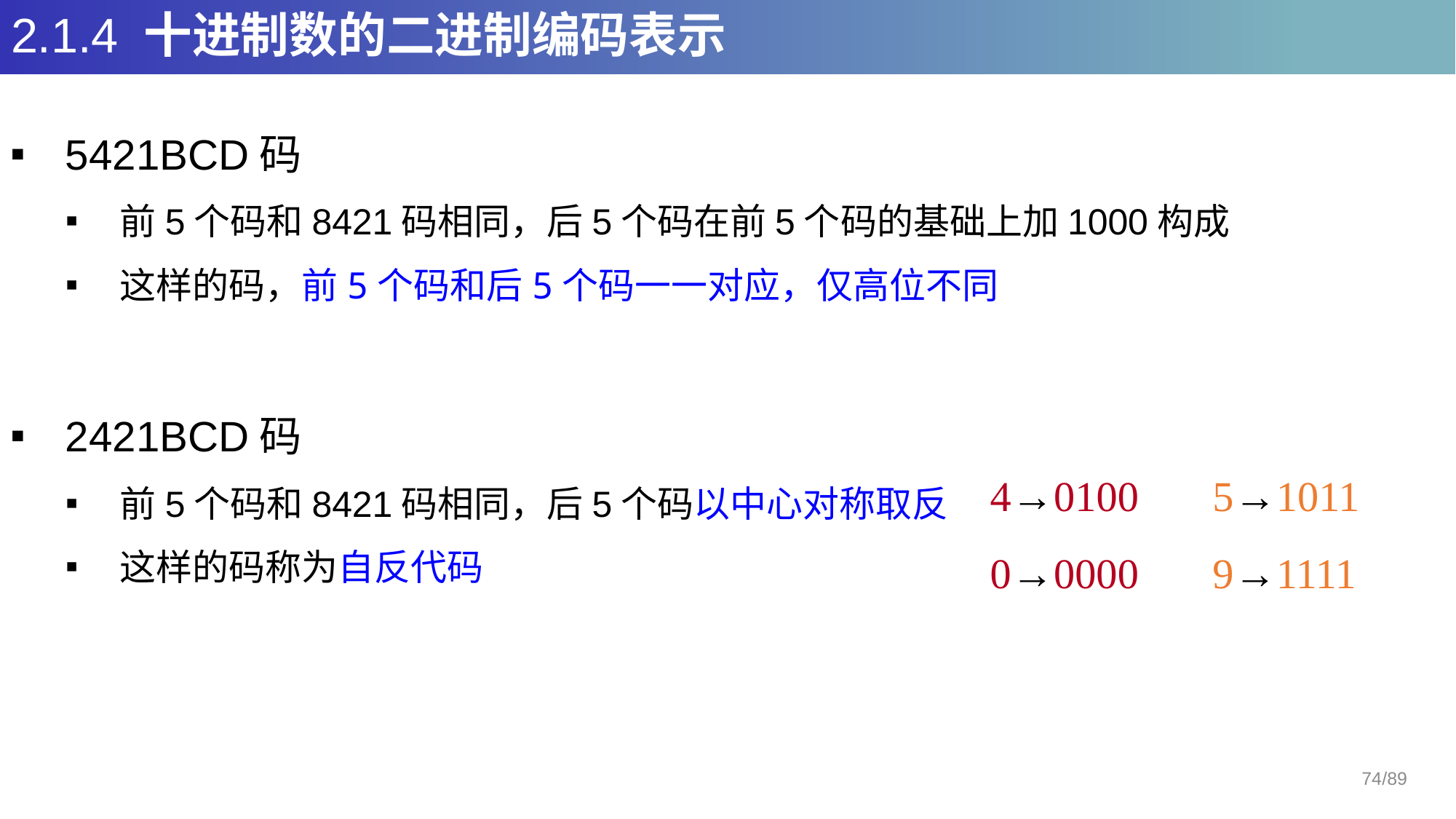

# 2.1.4 十进制数的二进制编码表示
5421BCD码
前5个码和8421码相同，后5个码在前5个码的基础上加1000构成
这样的码，前5个码和后5个码一一对应，仅高位不同

2421BCD码
前5个码和8421码相同，后5个码以中心对称取反
这样的码称为自反代码
4→0100       5→1011
0→0000       9→1111
74/89